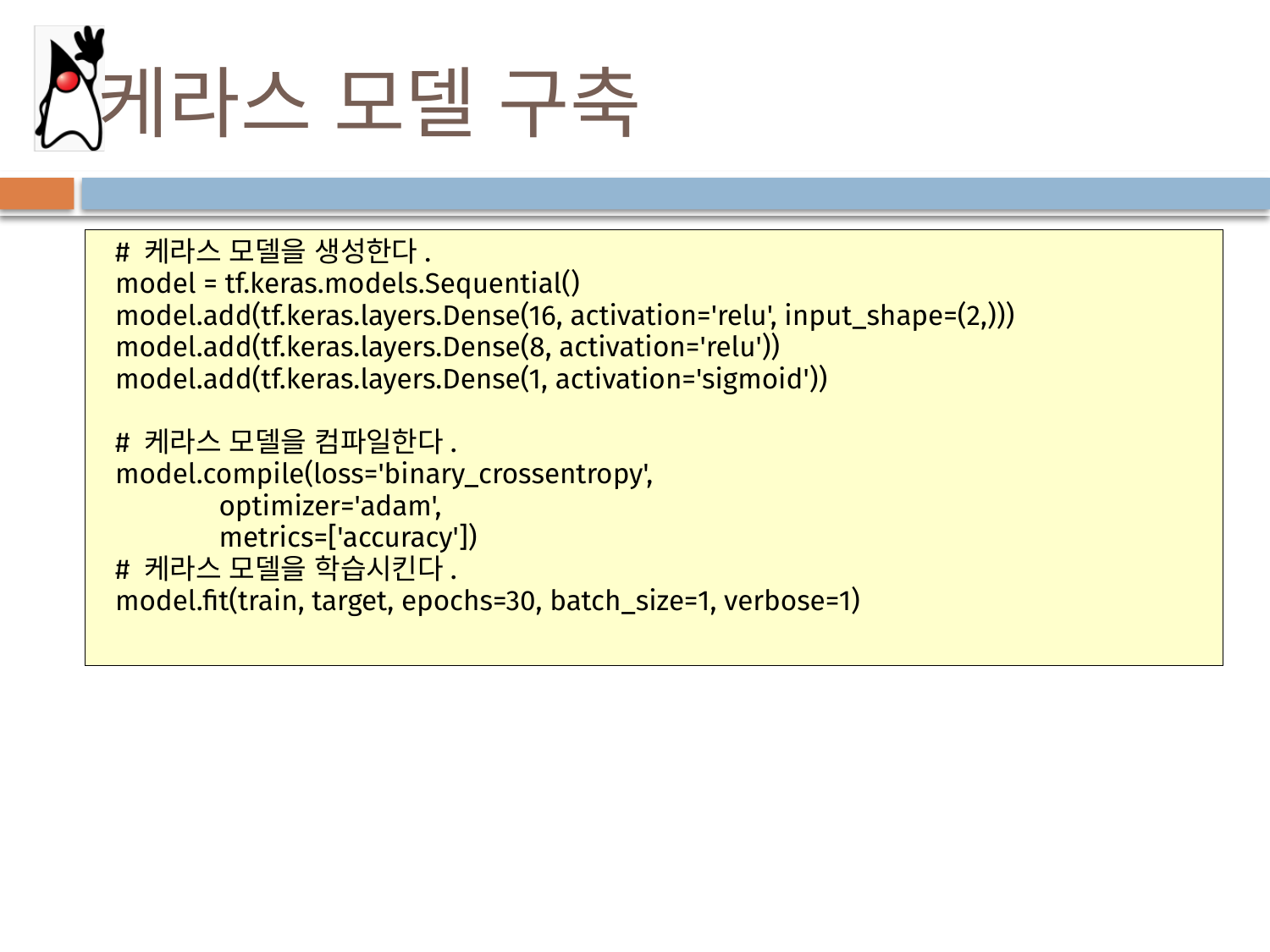

# 케라스 모델 구축
# 케라스 모델을 생성한다.
model = tf.keras.models.Sequential()
model.add(tf.keras.layers.Dense(16, activation='relu', input_shape=(2,)))
model.add(tf.keras.layers.Dense(8, activation='relu'))
model.add(tf.keras.layers.Dense(1, activation='sigmoid'))

# 케라스 모델을 컴파일한다.
model.compile(loss='binary_crossentropy',
              optimizer='adam',
              metrics=['accuracy'])
# 케라스 모델을 학습시킨다.
model.fit(train, target, epochs=30, batch_size=1, verbose=1)